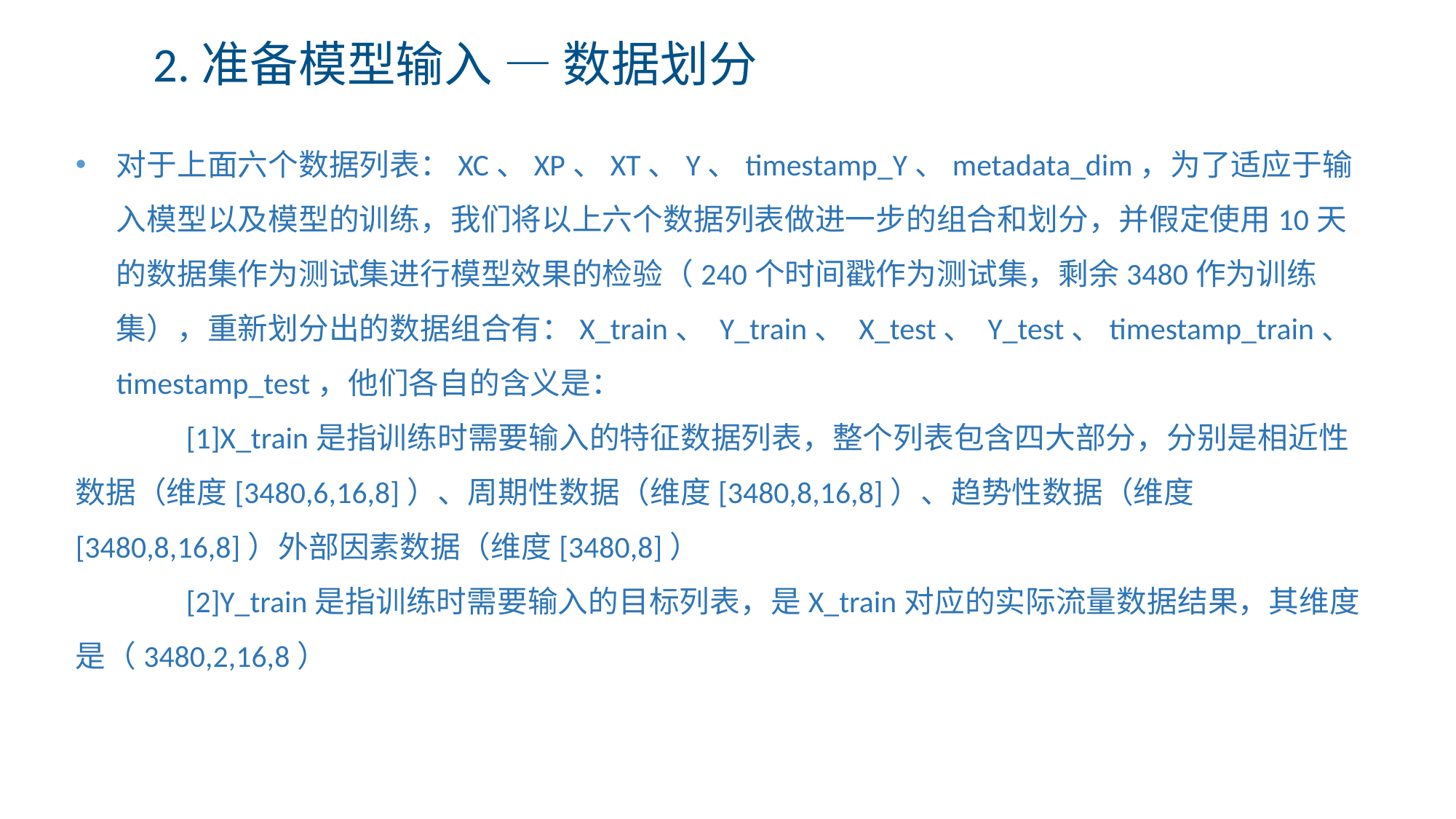

2.准备模型输入 — 数据划分

对于上面六个数据列表：XC、XP、XT、Y、timestamp_Y、metadata_dim，为了适应于输入模型以及模型的训练，我们将以上六个数据列表做进一步的组合和划分，并假定使用10天的数据集作为测试集进行模型效果的检验（240个时间戳作为测试集，剩余3480作为训练集），重新划分出的数据组合有：X_train、 Y_train、 X_test、 Y_test、timestamp_train、 timestamp_test，他们各自的含义是：
                [1]X_train是指训练时需要输入的特征数据列表，整个列表包含四大部分，分别是相近性数据（维度[3480,6,16,8]）、周期性数据（维度[3480,8,16,8]）、趋势性数据（维度[3480,8,16,8]）外部因素数据（维度[3480,8]）
                [2]Y_train是指训练时需要输入的目标列表，是X_train对应的实际流量数据结果，其维度是（3480,2,16,8）